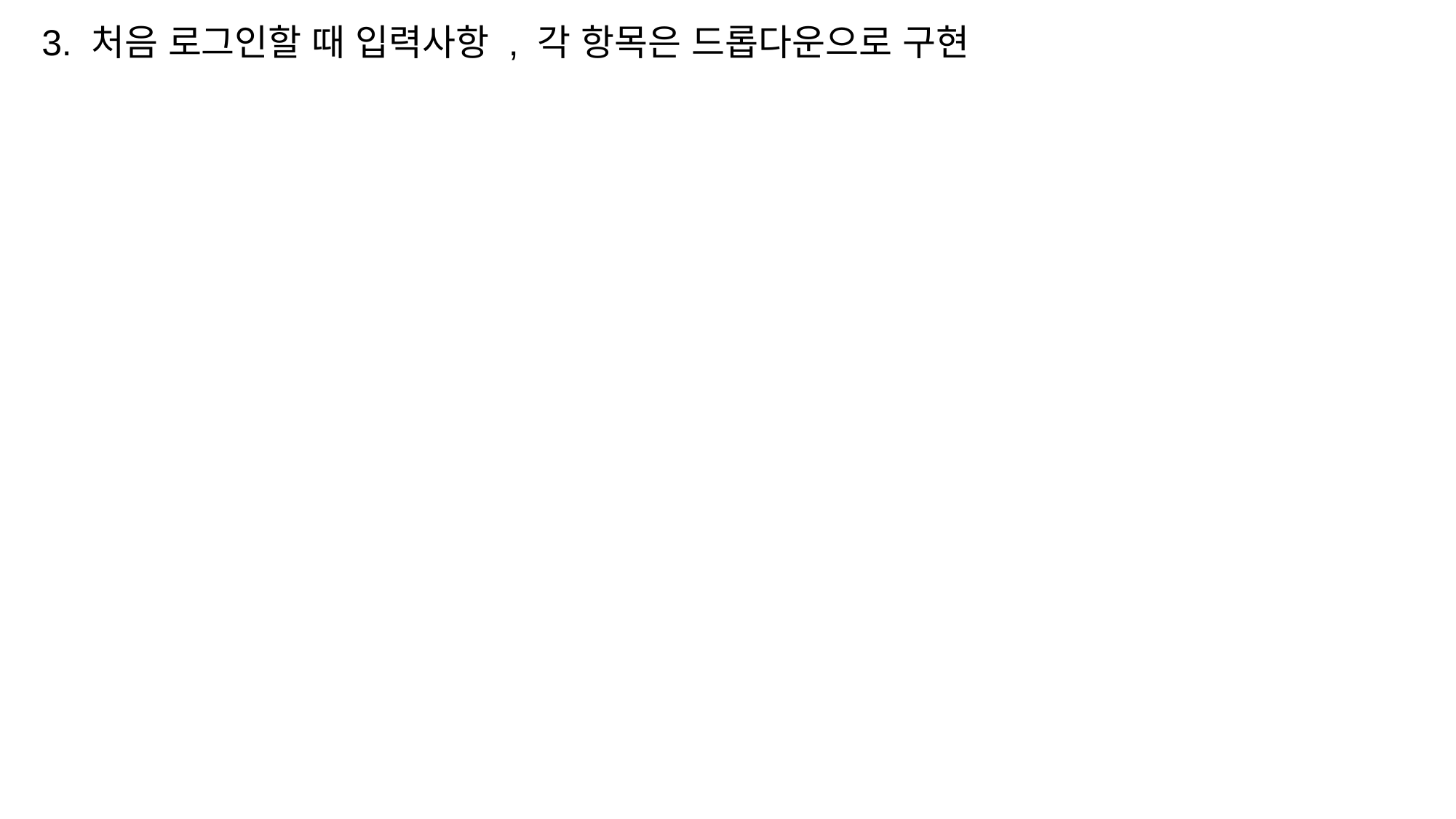

3. 처음 로그인할 때 입력사항 , 각 항목은 드롭다운으로 구현